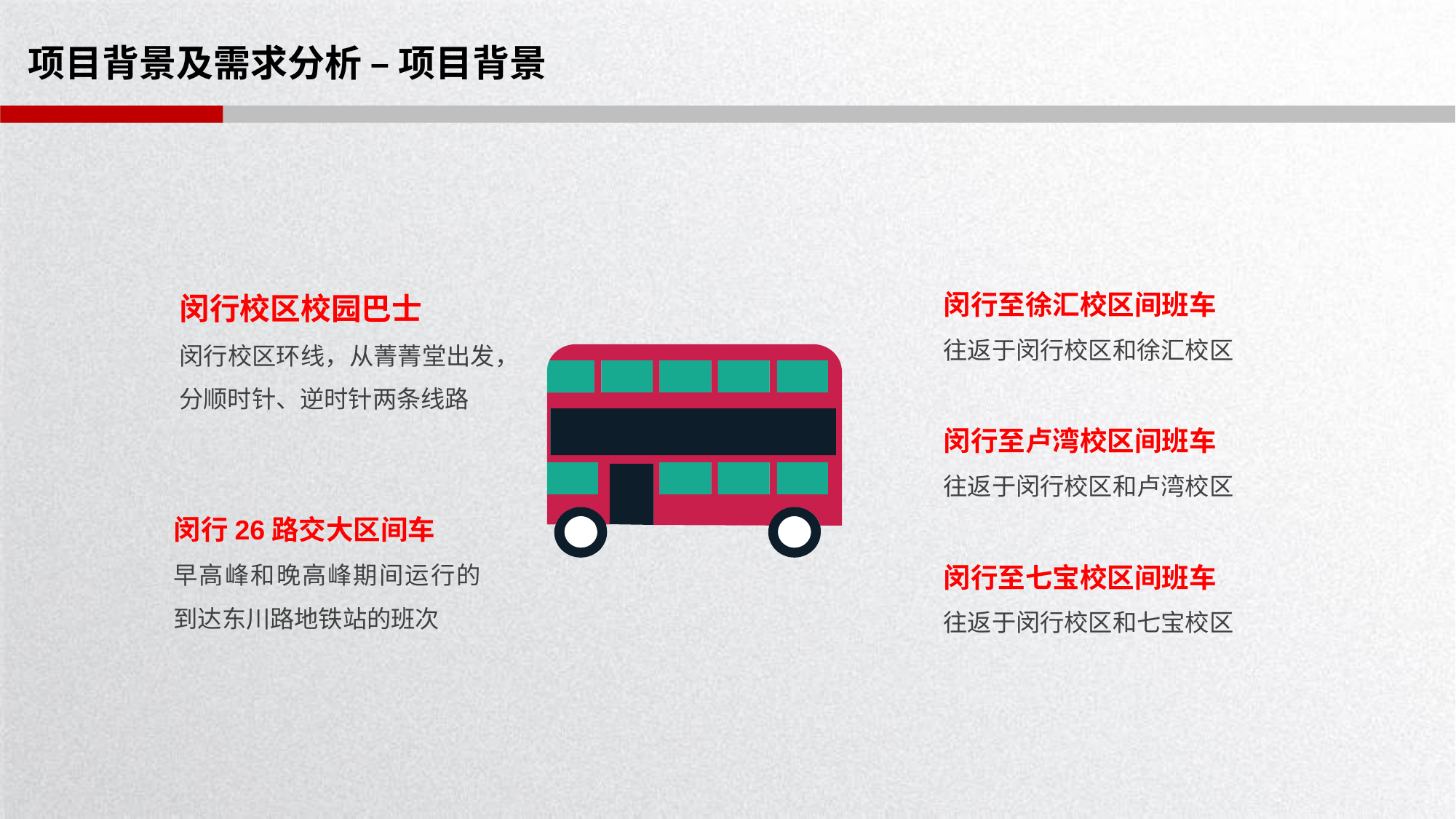

# 项目背景及需求分析 – 项目背景
闵行校区校园巴士
闵行校区环线，从菁菁堂出发，分顺时针、逆时针两条线路
闵行至徐汇校区间班车
往返于闵行校区和徐汇校区

闵行至卢湾校区间班车
往返于闵行校区和卢湾校区

闵行26路交大区间车
早高峰和晚高峰期间运行的到达东川路地铁站的班次

闵行至七宝校区间班车
往返于闵行校区和七宝校区